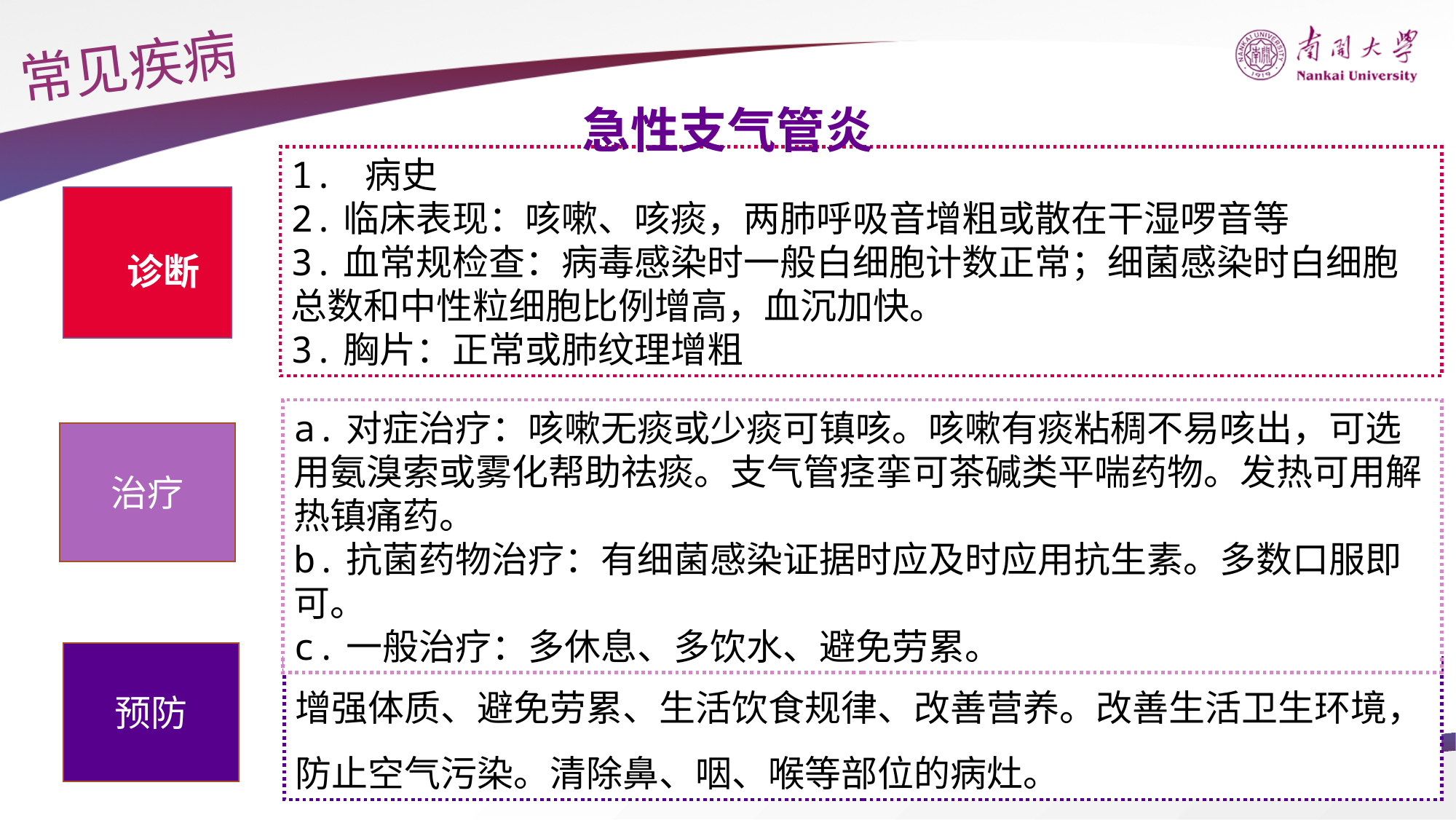

常见疾病
急性支气管炎
1. 病史
2.临床表现：咳嗽、咳痰，两肺呼吸音增粗或散在干湿啰音等
3.血常规检查：病毒感染时一般白细胞计数正常；细菌感染时白细胞总数和中性粒细胞比例增高，血沉加快。
3.胸片：正常或肺纹理增粗

 诊断
a.对症治疗：咳嗽无痰或少痰可镇咳。咳嗽有痰粘稠不易咳出，可选用氨溴索或雾化帮助祛痰。支气管痉挛可茶碱类平喘药物。发热可用解热镇痛药。
b.抗菌药物治疗：有细菌感染证据时应及时应用抗生素。多数口服即可。
c.一般治疗：多休息、多饮水、避免劳累。
治疗
预防
增强体质、避免劳累、生活饮食规律、改善营养。改善生活卫生环境，防止空气污染。清除鼻、咽、喉等部位的病灶。
31